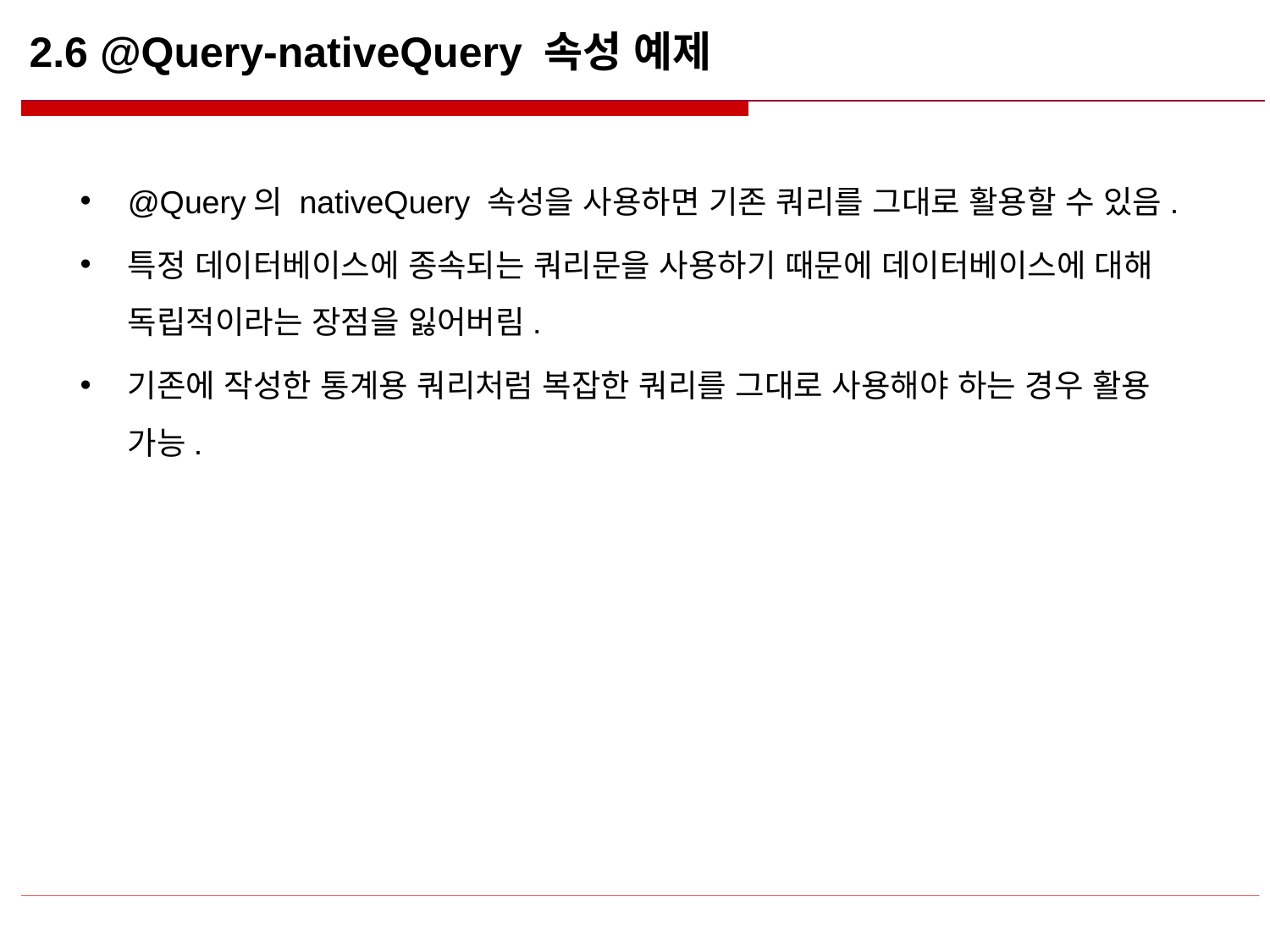

# 2.6 @Query-nativeQuery 속성 예제
@Query의 nativeQuery 속성을 사용하면 기존 쿼리를 그대로 활용할 수 있음.
특정 데이터베이스에 종속되는 쿼리문을 사용하기 때문에 데이터베이스에 대해 독립적이라는 장점을 잃어버림.
기존에 작성한 통계용 쿼리처럼 복잡한 쿼리를 그대로 사용해야 하는 경우 활용 가능.